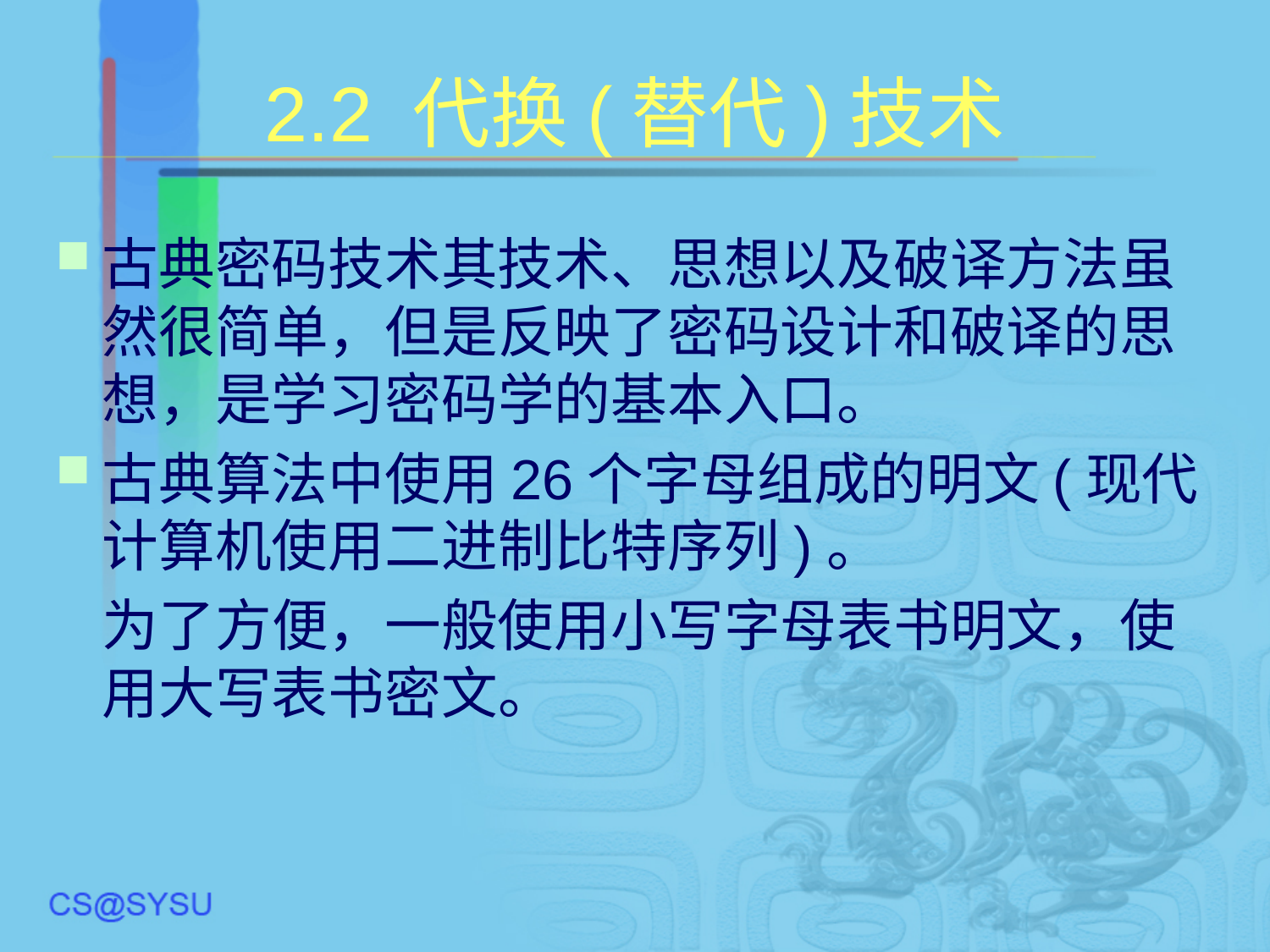

# 2.2 代换(替代)技术
古典密码技术其技术、思想以及破译方法虽然很简单，但是反映了密码设计和破译的思想，是学习密码学的基本入口。
古典算法中使用26个字母组成的明文(现代计算机使用二进制比特序列)。
	为了方便，一般使用小写字母表书明文，使用大写表书密文。